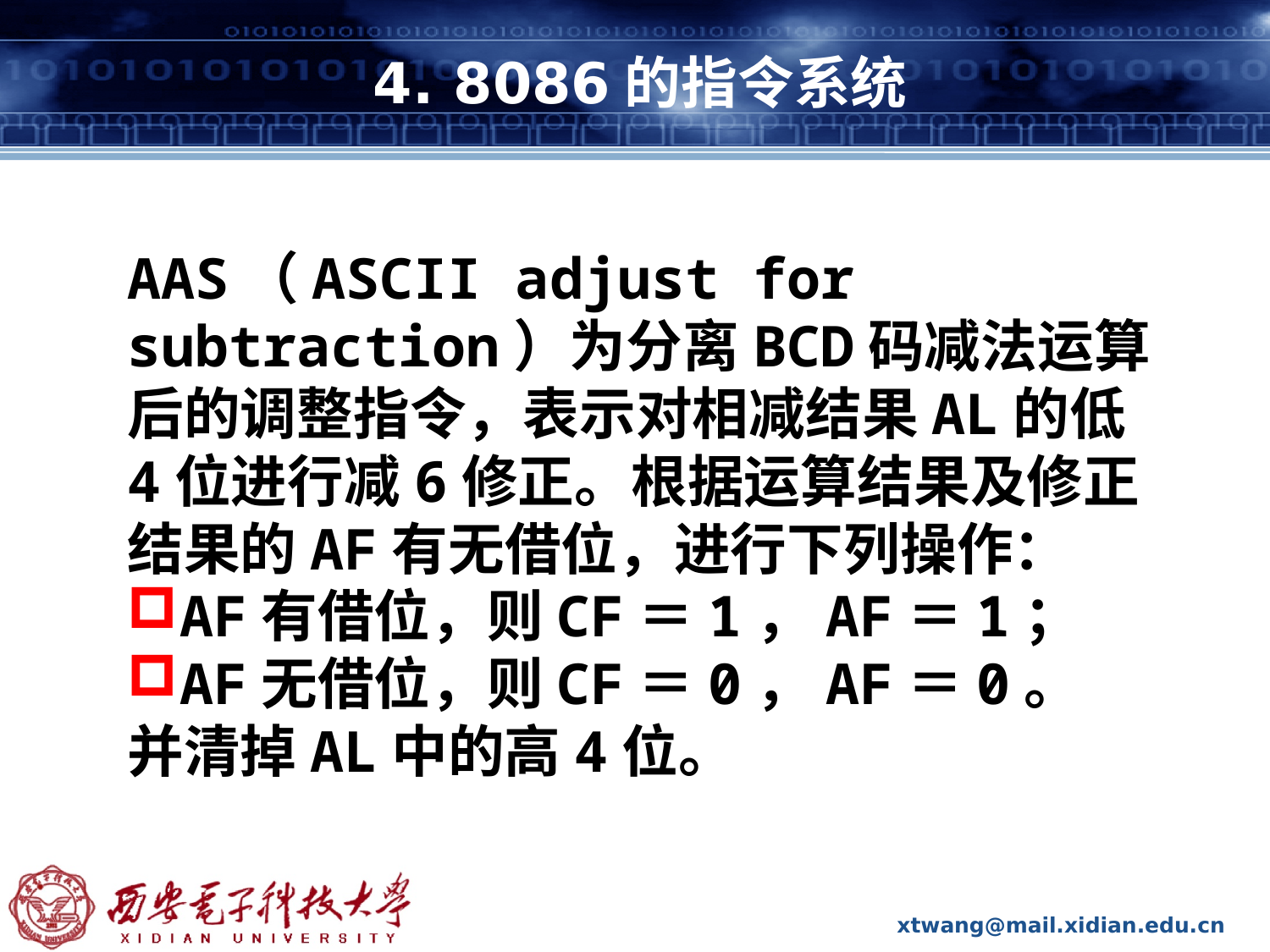

# 4. 8086的指令系统
AAS（ASCII adjust for subtraction）为分离BCD码减法运算后的调整指令，表示对相减结果AL的低4位进行减6修正。根据运算结果及修正结果的AF有无借位，进行下列操作：
AF有借位，则CF＝1，AF＝1；
AF无借位，则CF＝0，AF＝0。
并清掉AL中的高4位。